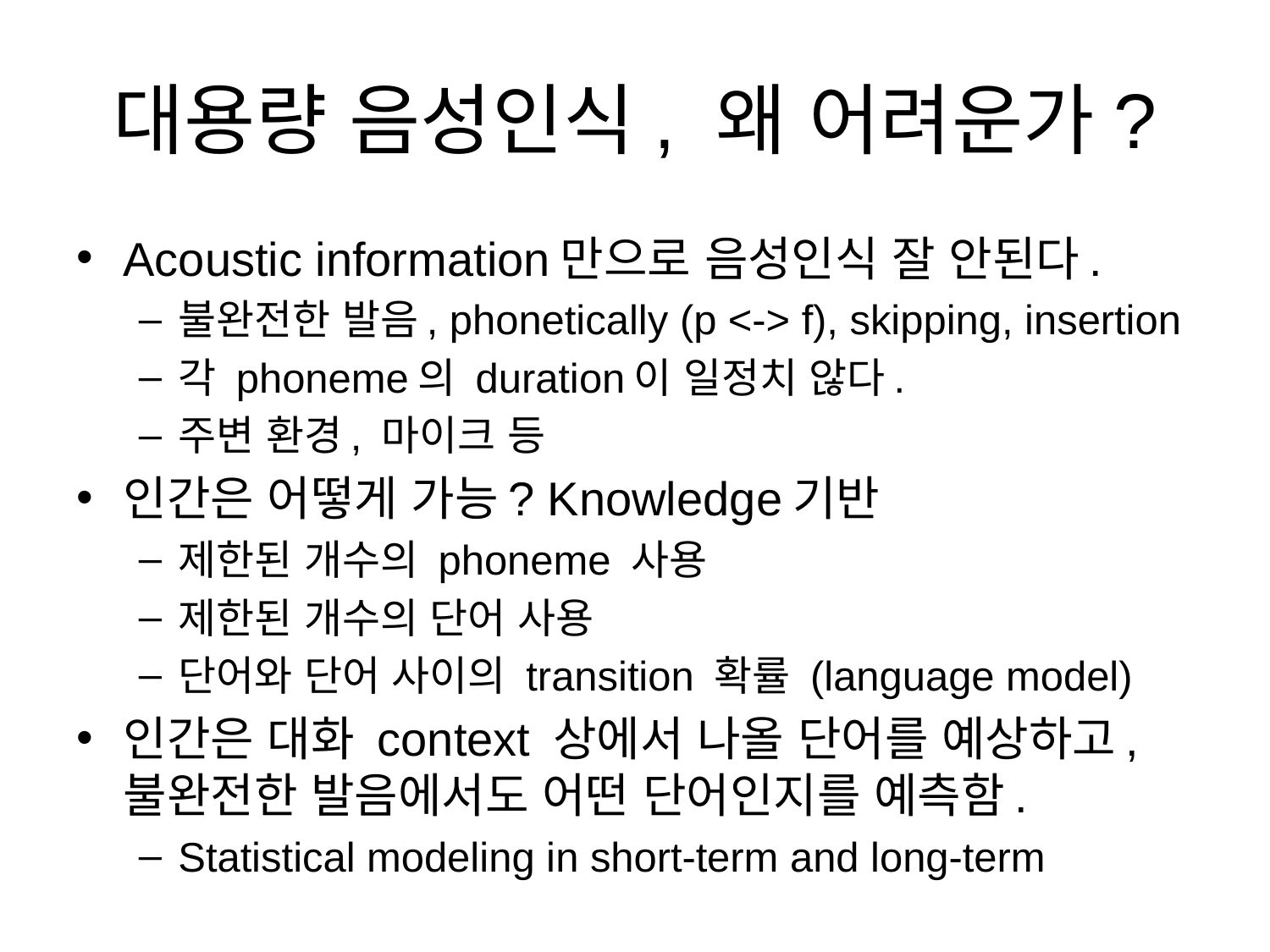

# 대용량 음성인식, 왜 어려운가?
Acoustic information만으로 음성인식 잘 안된다.
불완전한 발음, phonetically (p <-> f), skipping, insertion
각 phoneme의 duration이 일정치 않다.
주변 환경, 마이크 등
인간은 어떻게 가능? Knowledge기반
제한된 개수의 phoneme 사용
제한된 개수의 단어 사용
단어와 단어 사이의 transition 확률 (language model)
인간은 대화 context 상에서 나올 단어를 예상하고, 불완전한 발음에서도 어떤 단어인지를 예측함.
Statistical modeling in short-term and long-term